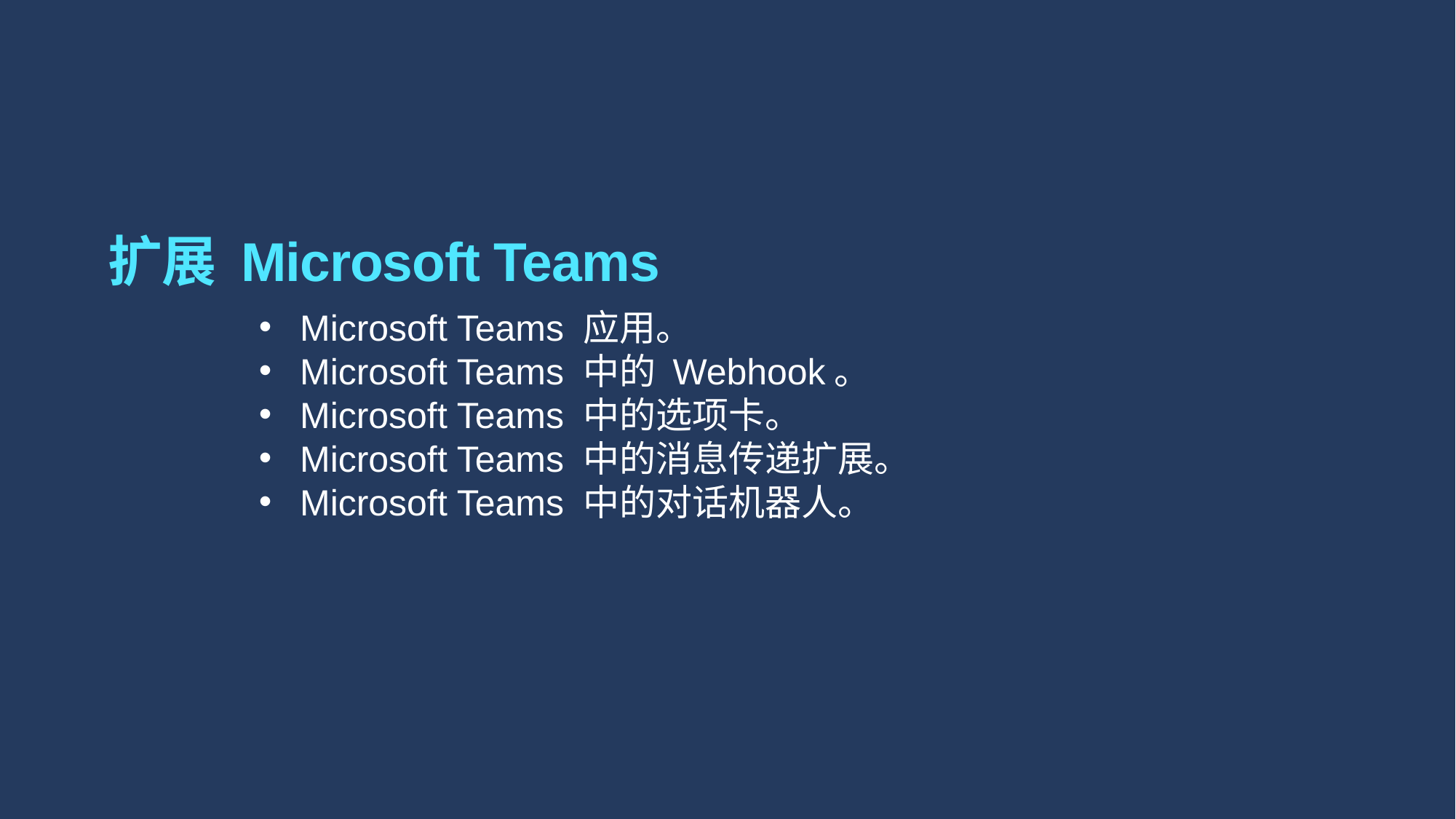

# 扩展 Microsoft Teams
Microsoft Teams 应用。
Microsoft Teams 中的 Webhook。
Microsoft Teams 中的选项卡。
Microsoft Teams 中的消息传递扩展。
Microsoft Teams 中的对话机器人。